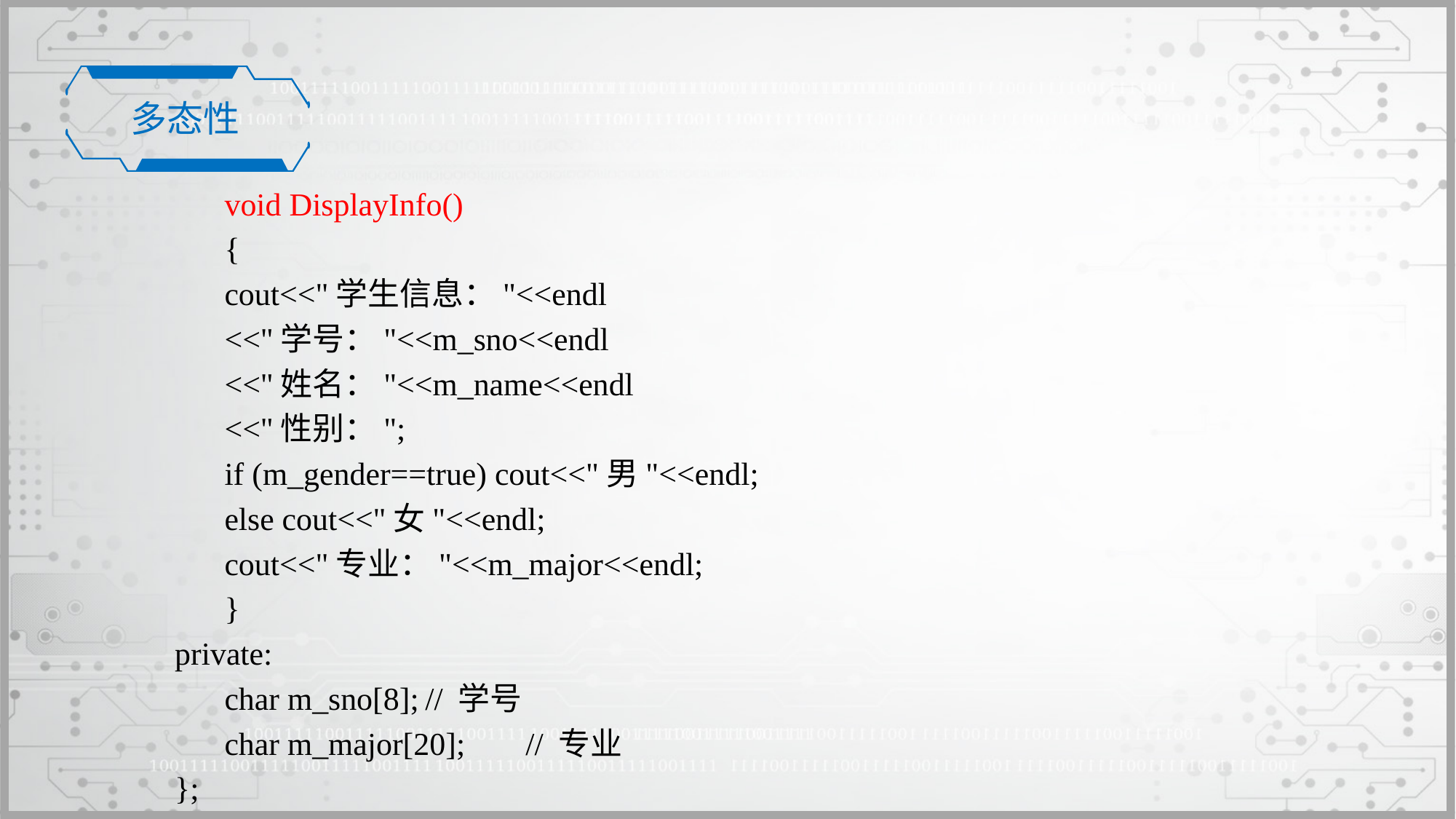

多态性
	void DisplayInfo()
	{
		cout<<"学生信息："<<endl
			<<"学号："<<m_sno<<endl
			<<"姓名："<<m_name<<endl
			<<"性别：";
		if (m_gender==true) cout<<"男"<<endl;
		else cout<<"女"<<endl;
		cout<<"专业："<<m_major<<endl;
	}
private:
	char m_sno[8];		// 学号
	char m_major[20];		// 专业
};